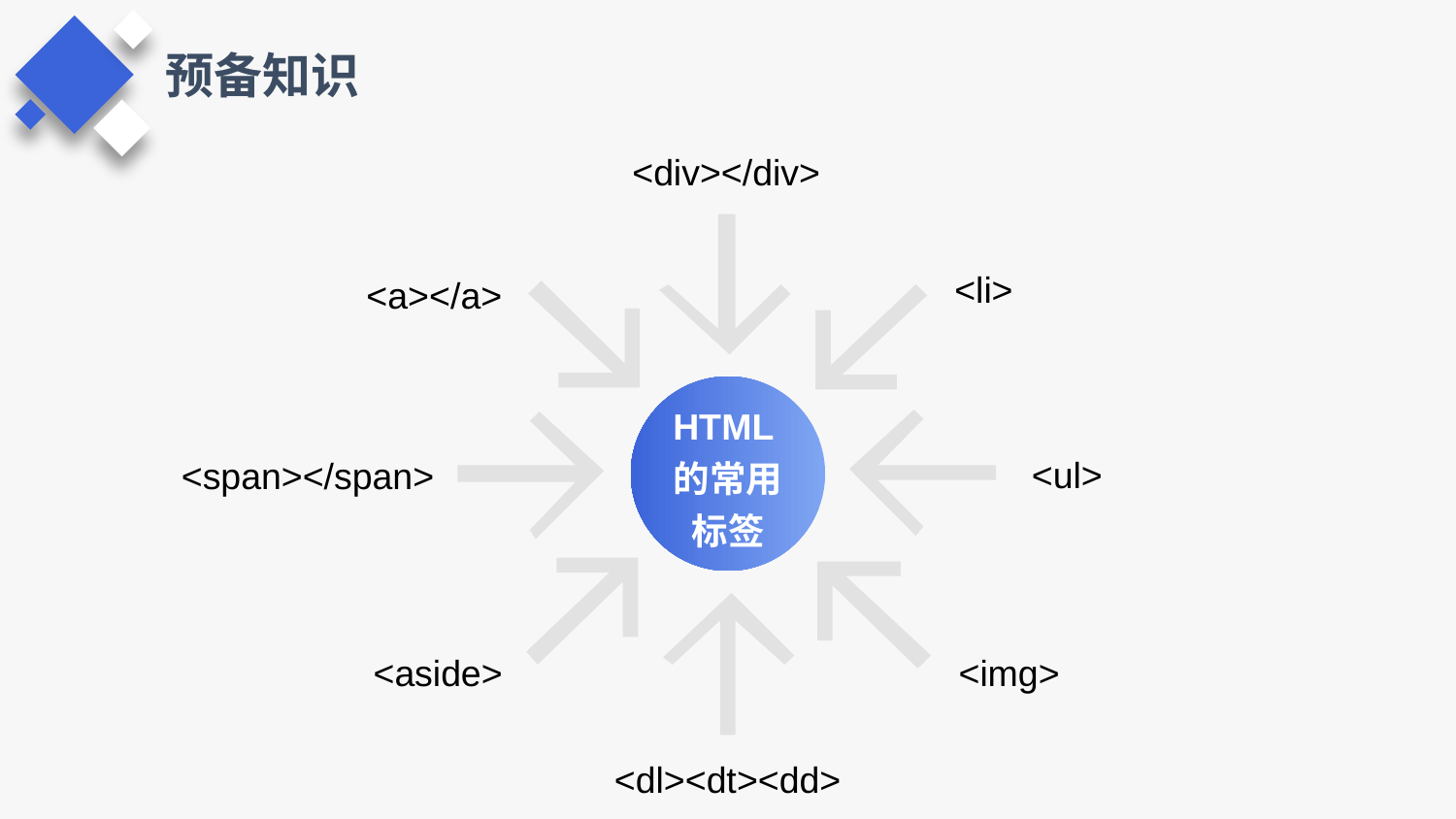

预备知识

<div></div>

<li>
<a></a>

HTML的常用标签

<ul>
<span></span>

<aside>
<img>
<dl><dt><dd>